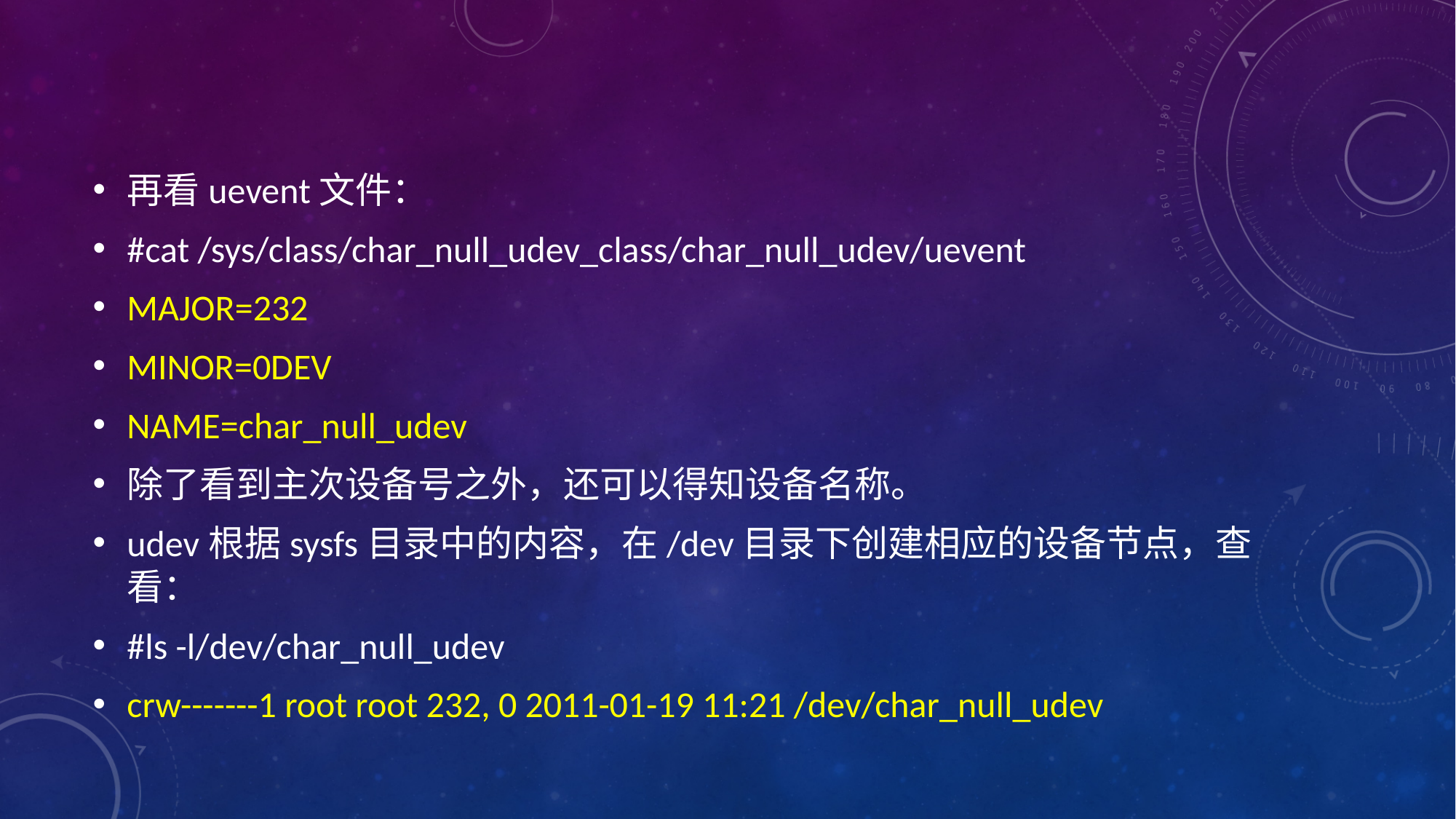

#
再看uevent文件：
#cat /sys/class/char_null_udev_class/char_null_udev/uevent
MAJOR=232
MINOR=0DEV
NAME=char_null_udev
除了看到主次设备号之外，还可以得知设备名称。
udev根据sysfs目录中的内容，在/dev目录下创建相应的设备节点，查看：
#ls -l/dev/char_null_udev
crw-------1 root root 232, 0 2011-01-19 11:21 /dev/char_null_udev